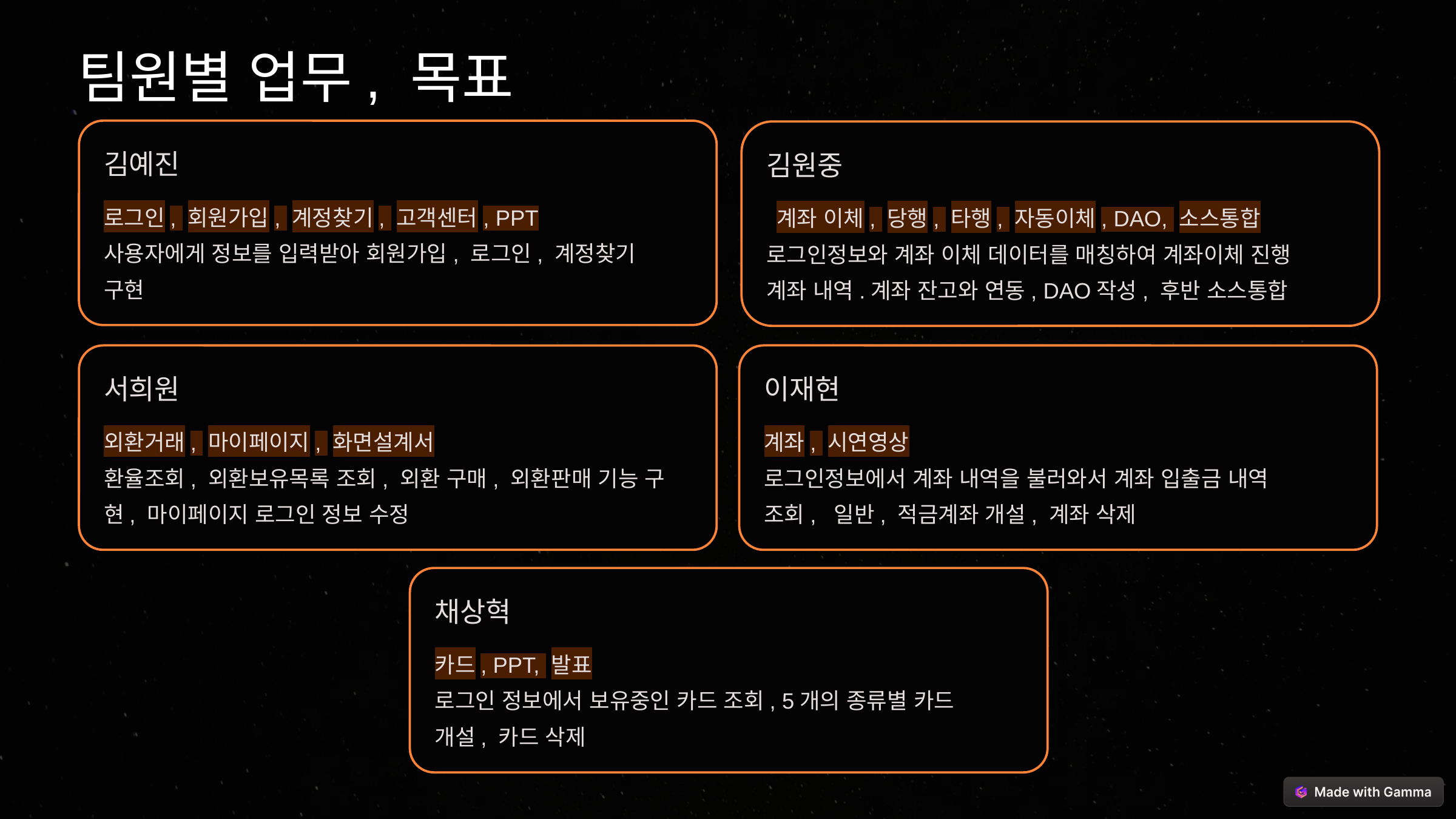

팀원별 업무, 목표

김예진
김원중
로그인, 회원가입, 계정찾기, 고객센터, PPT
사용자에게 정보를 입력받아 회원가입, 로그인, 계정찾기
구현
 계좌 이체, 당행, 타행, 자동이체, DAO, 소스통합
로그인정보와 계좌 이체 데이터를 매칭하여 계좌이체 진행
계좌 내역.계좌 잔고와 연동, DAO작성, 후반 소스통합

서희원
이재현
외환거래, 마이페이지, 화면설계서
환율조회, 외환보유목록 조회, 외환 구매, 외환판매 기능 구현, 마이페이지 로그인 정보 수정
계좌, 시연영상
로그인정보에서 계좌 내역을 불러와서 계좌 입출금 내역
조회,  일반, 적금계좌 개설, 계좌 삭제

채상혁
카드, PPT, 발표
로그인 정보에서 보유중인 카드 조회, 5개의 종류별 카드
개설, 카드 삭제